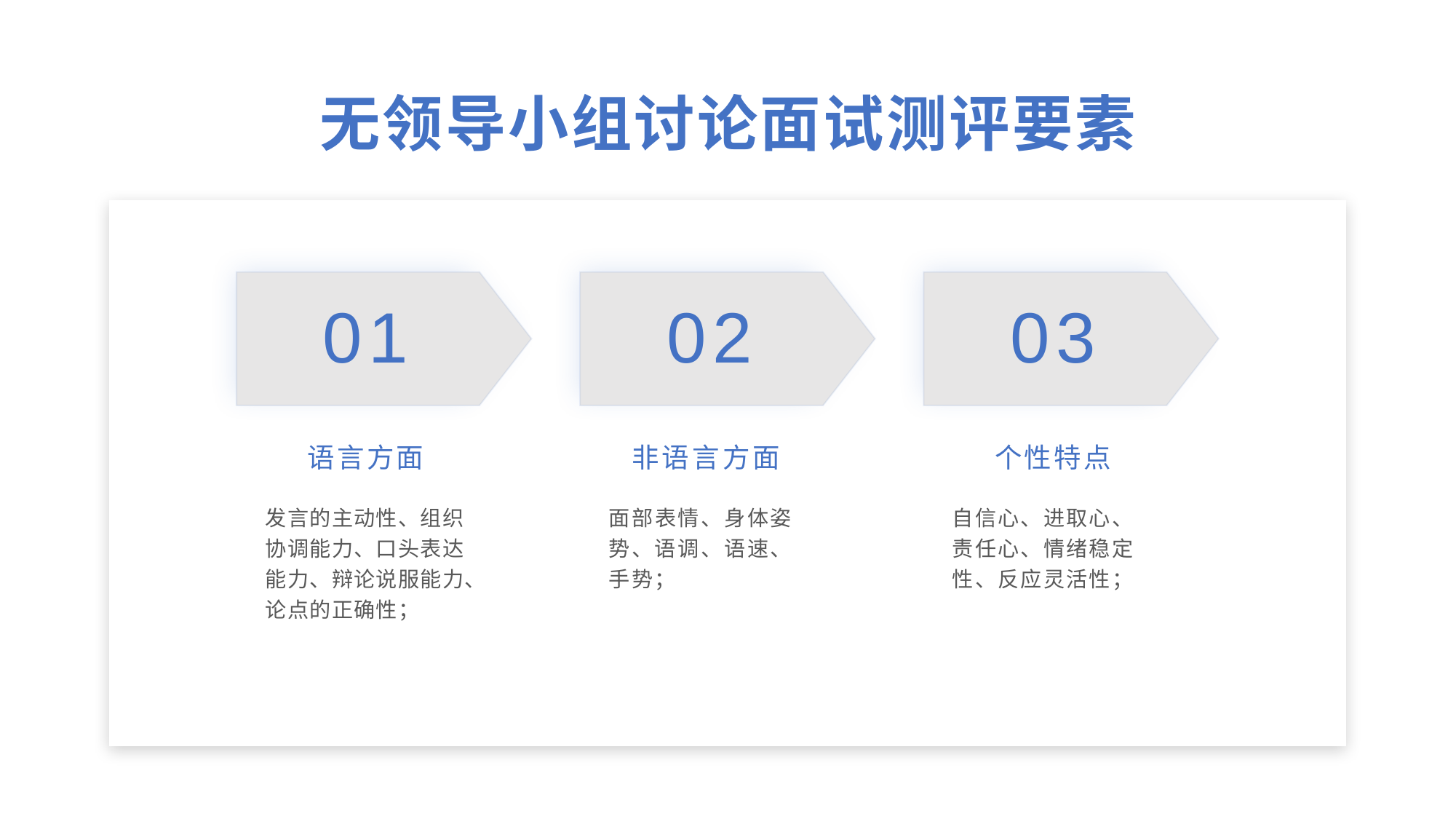

无领导小组讨论面试测评要素

03
01
02
语言方面
非语言方面
个性特点
发言的主动性、组织协调能力、口头表达能力、辩论说服能力、论点的正确性；
面部表情、身体姿势、语调、语速、手势；
自信心、进取心、责任心、情绪稳定性、反应灵活性；